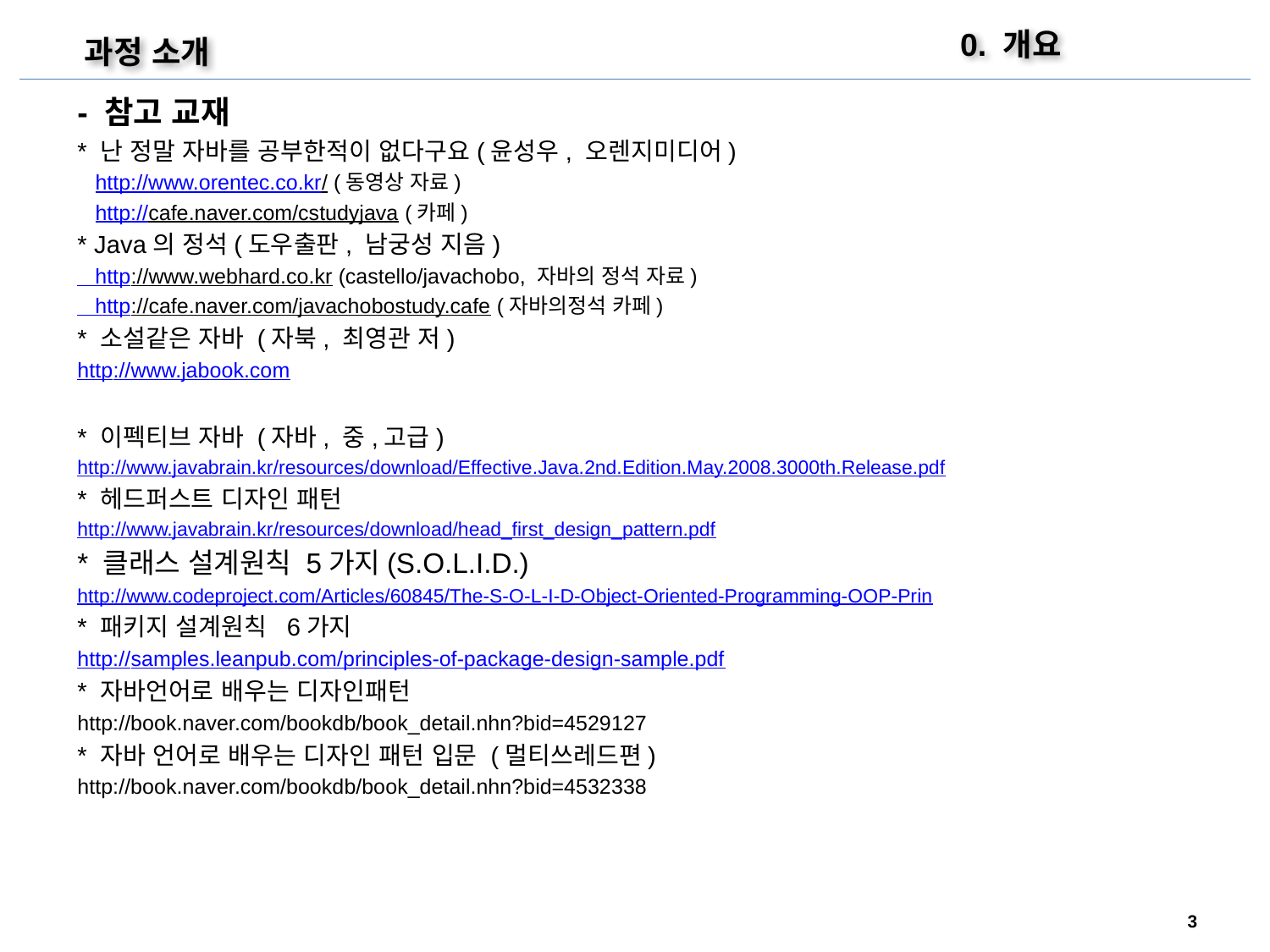

0. 개요
과정 소개
- 참고 교재
* 난 정말 자바를 공부한적이 없다구요(윤성우, 오렌지미디어)
   http://www.orentec.co.kr/ (동영상 자료)
   http://cafe.naver.com/cstudyjava (카페)
* Java의 정석(도우출판, 남궁성 지음)
   http://www.webhard.co.kr (castello/javachobo, 자바의 정석 자료)
   http://cafe.naver.com/javachobostudy.cafe (자바의정석 카페)
* 소설같은 자바 (자북, 최영관 저)
http://www.jabook.com

* 이펙티브 자바 (자바, 중,고급)
http://www.javabrain.kr/resources/download/Effective.Java.2nd.Edition.May.2008.3000th.Release.pdf
* 헤드퍼스트 디자인 패턴
http://www.javabrain.kr/resources/download/head_first_design_pattern.pdf
* 클래스 설계원칙 5가지(S.O.L.I.D.)
http://www.codeproject.com/Articles/60845/The-S-O-L-I-D-Object-Oriented-Programming-OOP-Prin
* 패키지 설계원칙  6가지
http://samples.leanpub.com/principles-of-package-design-sample.pdf
* 자바언어로 배우는 디자인패턴
http://book.naver.com/bookdb/book_detail.nhn?bid=4529127
* 자바 언어로 배우는 디자인 패턴 입문 (멀티쓰레드편)
http://book.naver.com/bookdb/book_detail.nhn?bid=4532338